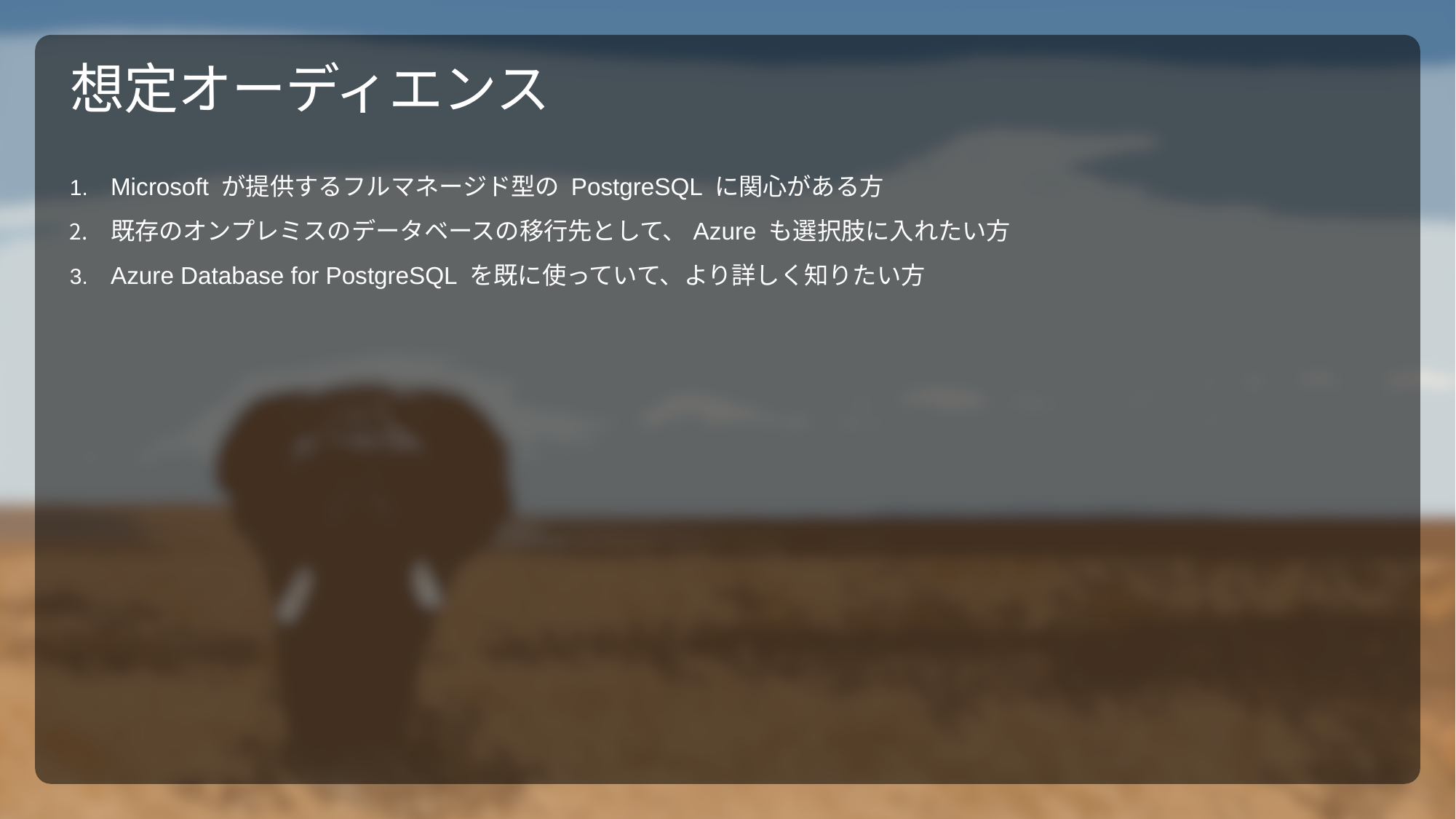

# 想定オーディエンス
Microsoft が提供するフルマネージド型の PostgreSQL に関心がある方
既存のオンプレミスのデータベースの移行先として、Azure も選択肢に入れたい方
Azure Database for PostgreSQL を既に使っていて、より詳しく知りたい方